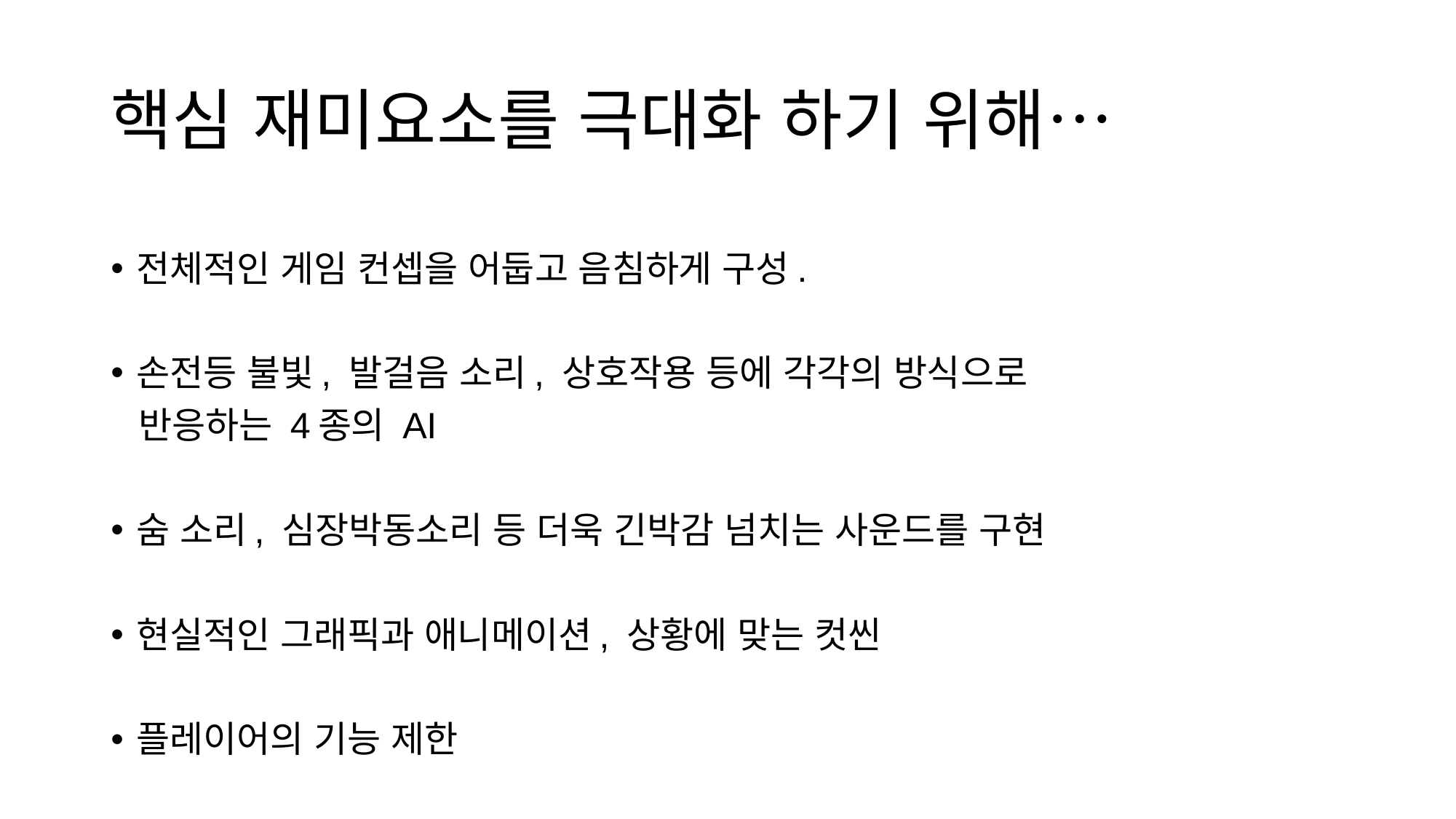

# 핵심 재미요소를 극대화 하기 위해…
전체적인 게임 컨셉을 어둡고 음침하게 구성.

손전등 불빛, 발걸음 소리, 상호작용 등에 각각의 방식으로
  반응하는 4종의 AI

숨 소리, 심장박동소리 등 더욱 긴박감 넘치는 사운드를 구현

현실적인 그래픽과 애니메이션, 상황에 맞는 컷씬

플레이어의 기능 제한